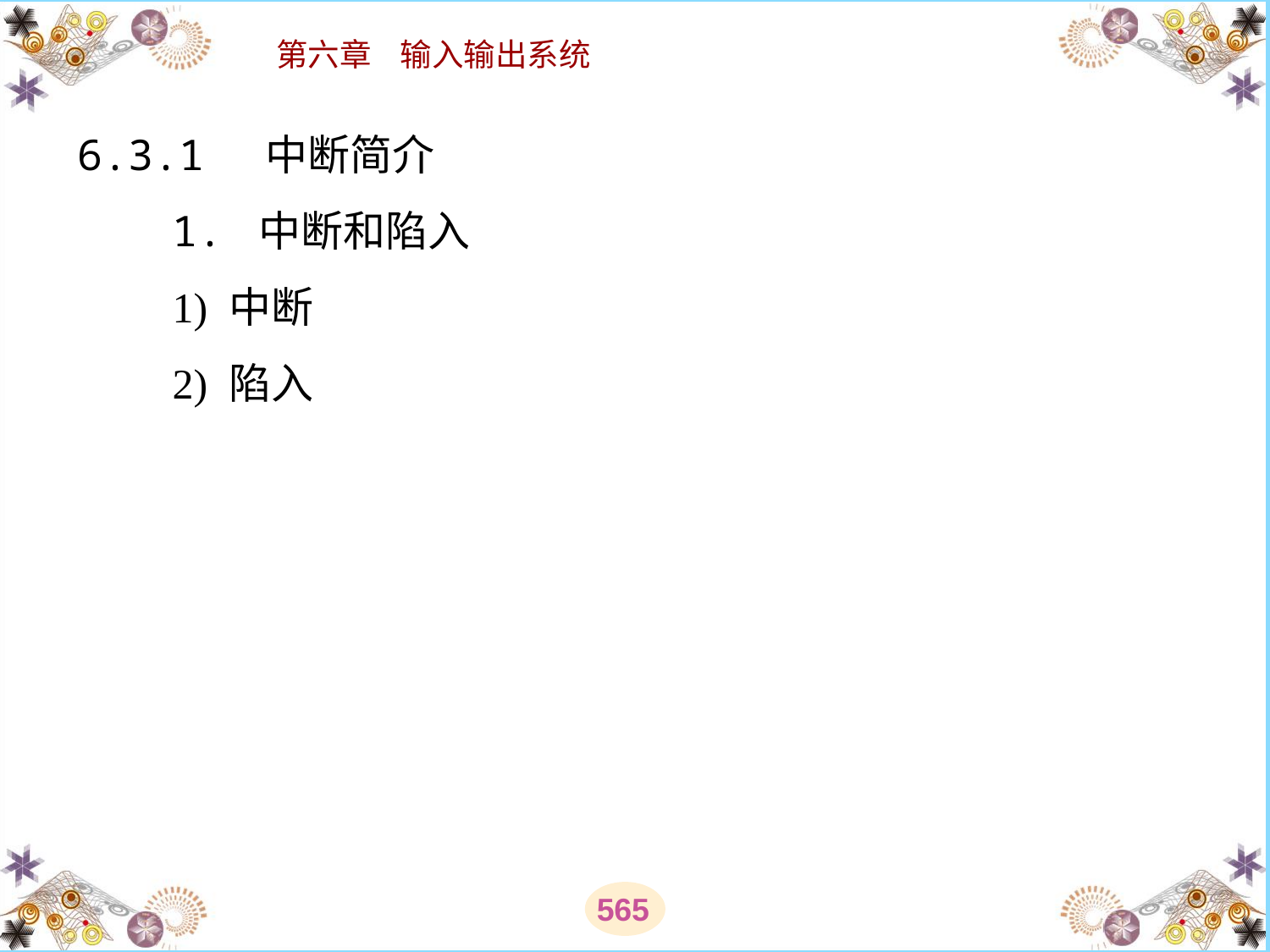

# 6.3.1  中断简介 　　1. 中断和陷入 　　1) 中断 　　2) 陷入